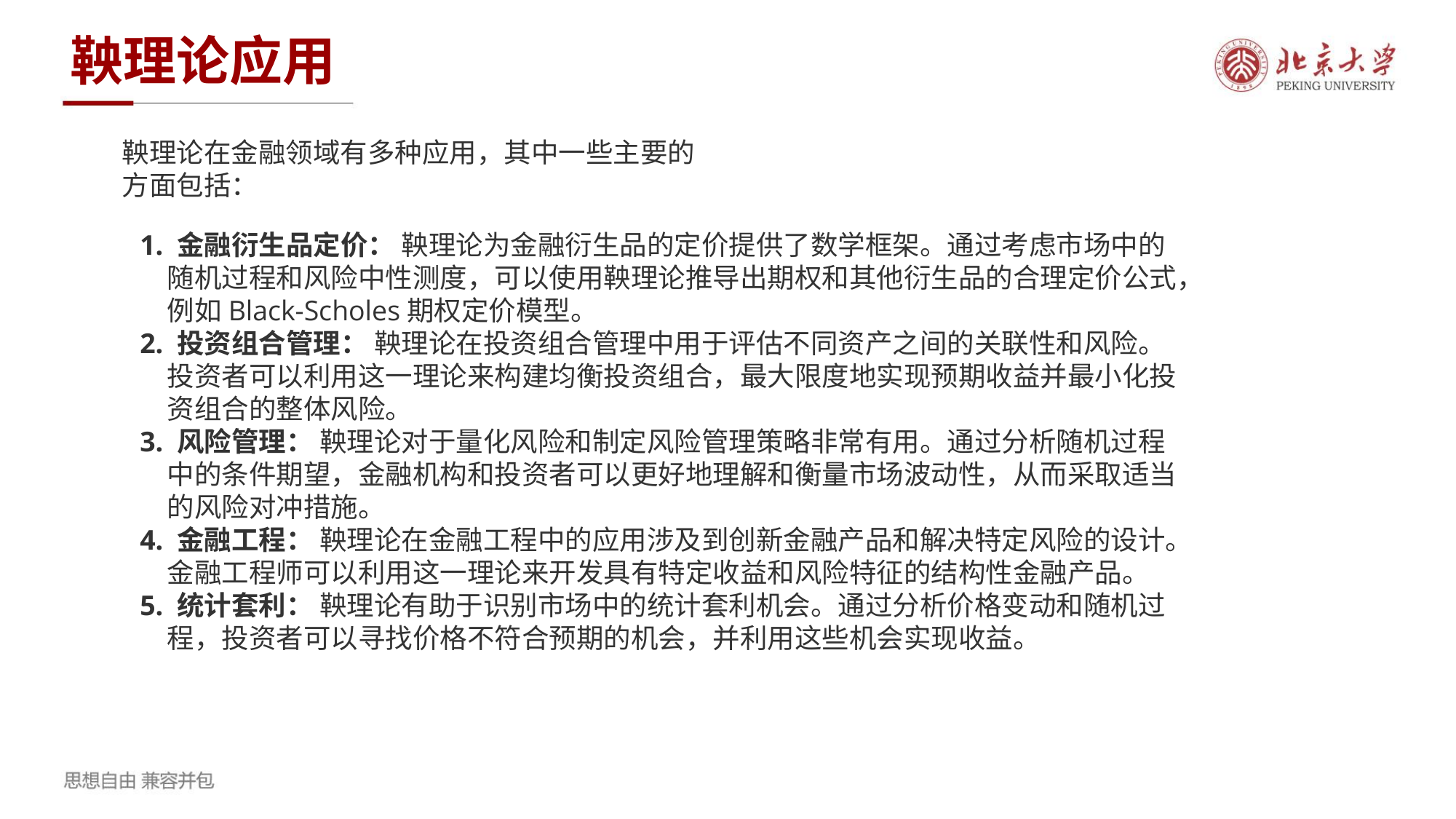

鞅理论应用
鞅理论在金融领域有多种应用，其中一些主要的方面包括：
1. 金融衍生品定价： 鞅理论为金融衍生品的定价提供了数学框架。通过考虑市场中的随机过程和风险中性测度，可以使用鞅理论推导出期权和其他衍生品的合理定价公式，例如Black-Scholes期权定价模型。
2. 投资组合管理： 鞅理论在投资组合管理中用于评估不同资产之间的关联性和风险。投资者可以利用这一理论来构建均衡投资组合，最大限度地实现预期收益并最小化投资组合的整体风险。
3. 风险管理： 鞅理论对于量化风险和制定风险管理策略非常有用。通过分析随机过程中的条件期望，金融机构和投资者可以更好地理解和衡量市场波动性，从而采取适当的风险对冲措施。
4. 金融工程： 鞅理论在金融工程中的应用涉及到创新金融产品和解决特定风险的设计。金融工程师可以利用这一理论来开发具有特定收益和风险特征的结构性金融产品。
5. 统计套利： 鞅理论有助于识别市场中的统计套利机会。通过分析价格变动和随机过程，投资者可以寻找价格不符合预期的机会，并利用这些机会实现收益。